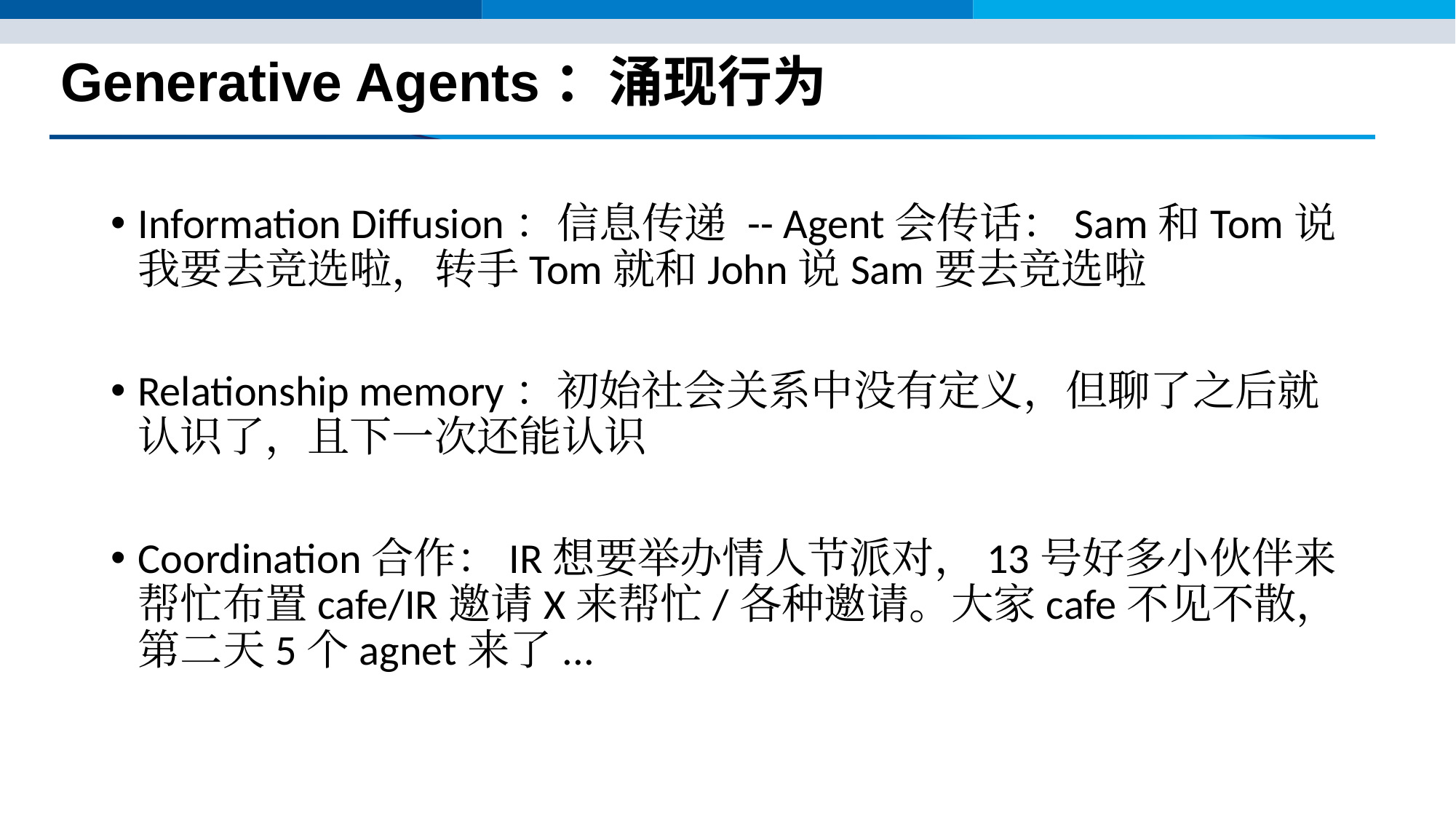

# Generative Agents：涌现行为
Information Diffusion：信息传递 -- Agent会传话：Sam和Tom说我要去竞选啦，转手Tom就和John说Sam要去竞选啦

Relationship memory：初始社会关系中没有定义，但聊了之后就认识了，且下一次还能认识

Coordination合作：IR想要举办情人节派对，13号好多小伙伴来帮忙布置cafe/IR邀请X来帮忙/各种邀请。大家cafe不见不散，第二天5个agnet来了...